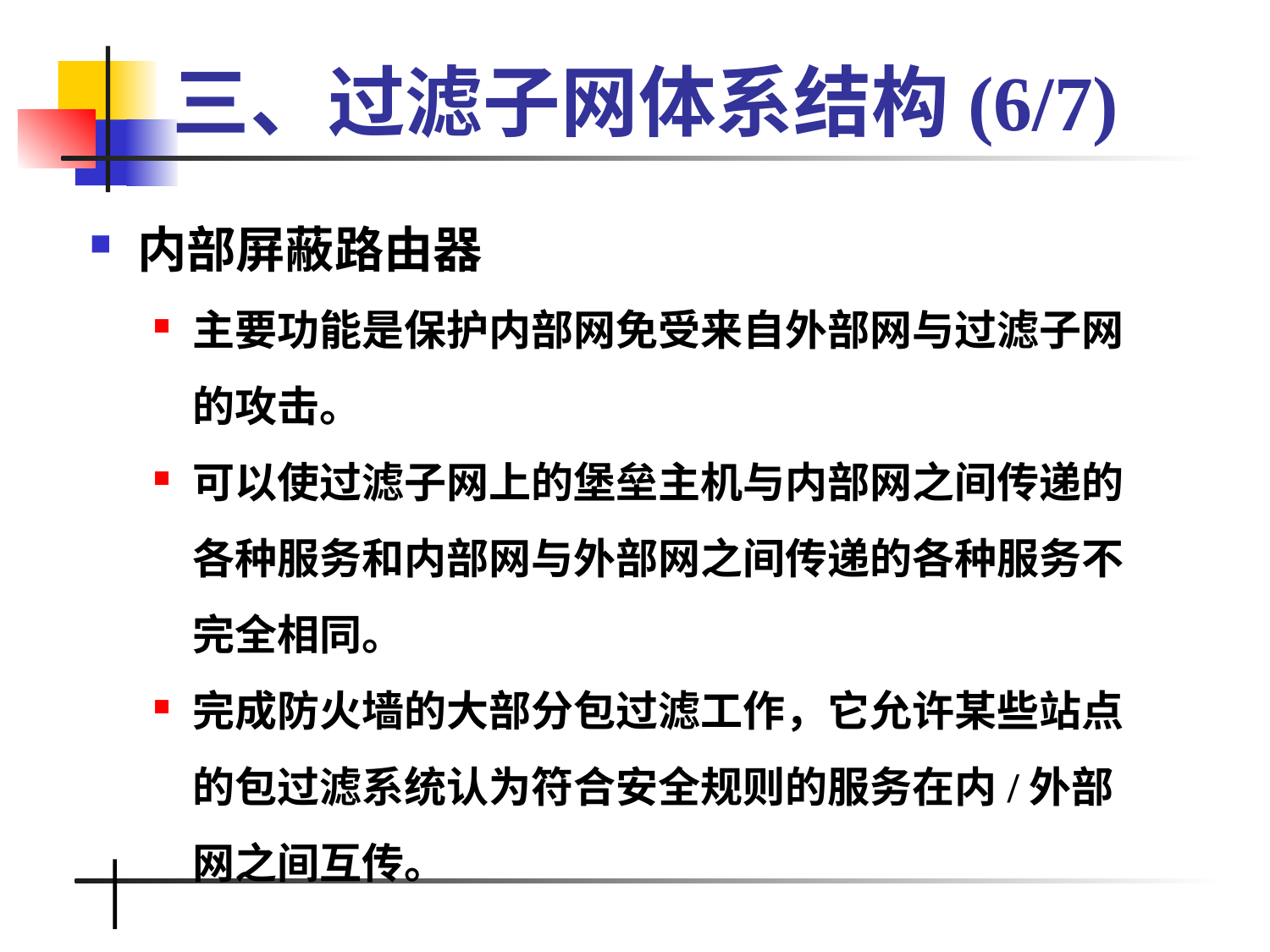

# 三、过滤子网体系结构(6/7)
内部屏蔽路由器
主要功能是保护内部网免受来自外部网与过滤子网的攻击。
可以使过滤子网上的堡垒主机与内部网之间传递的各种服务和内部网与外部网之间传递的各种服务不完全相同。
完成防火墙的大部分包过滤工作，它允许某些站点的包过滤系统认为符合安全规则的服务在内/外部网之间互传。